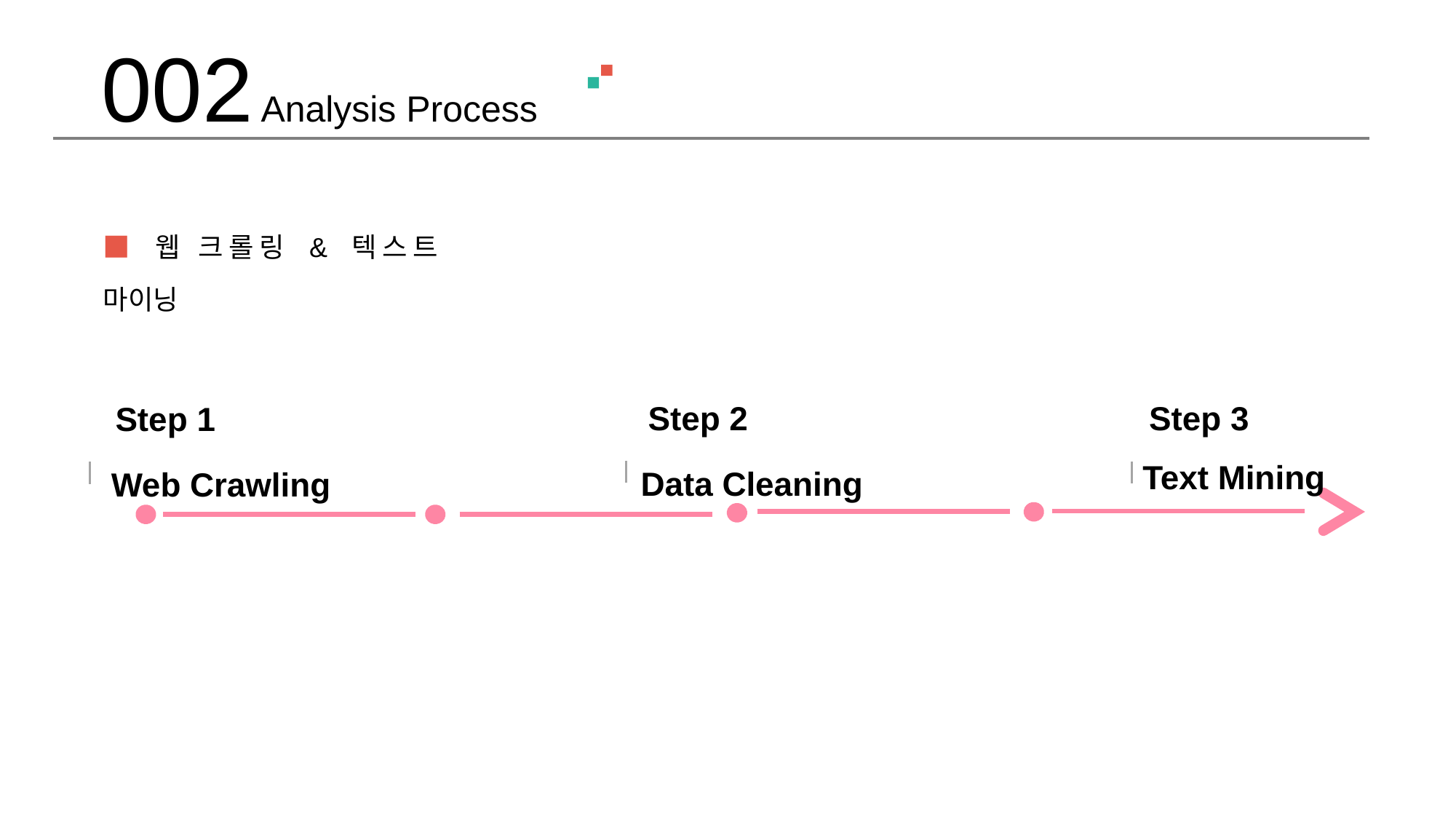

002 Analysis Process

■ 웹 크롤링 & 텍스트 마이닝
Step 2
Step 3
Step 1
Data Cleaning
Web Crawling

Text Mining